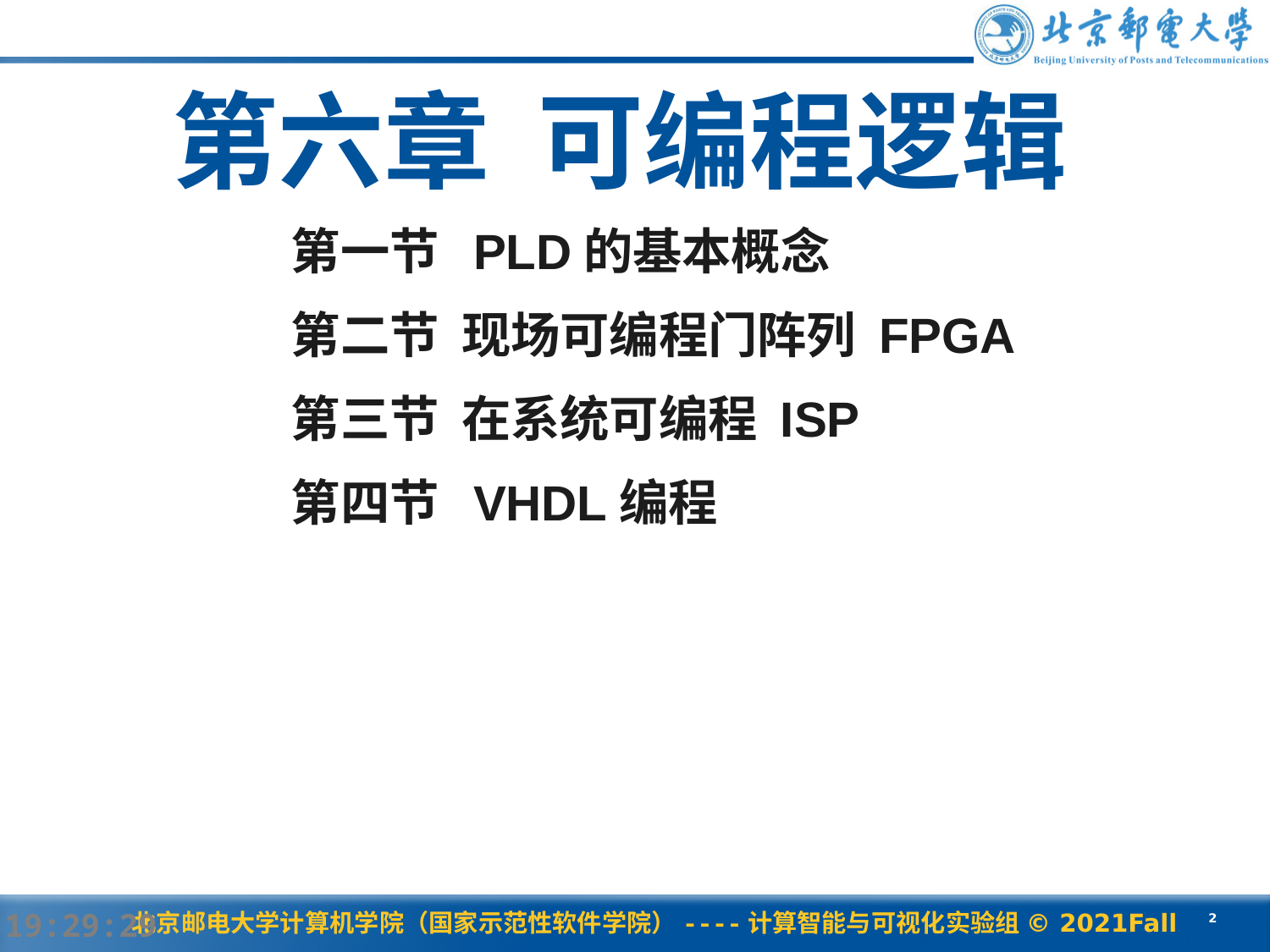

# 第六章  可编程逻辑
第一节  PLD的基本概念
第二节  现场可编程门阵列 FPGA
第三节  在系统可编程 ISP
第四节  VHDL编程